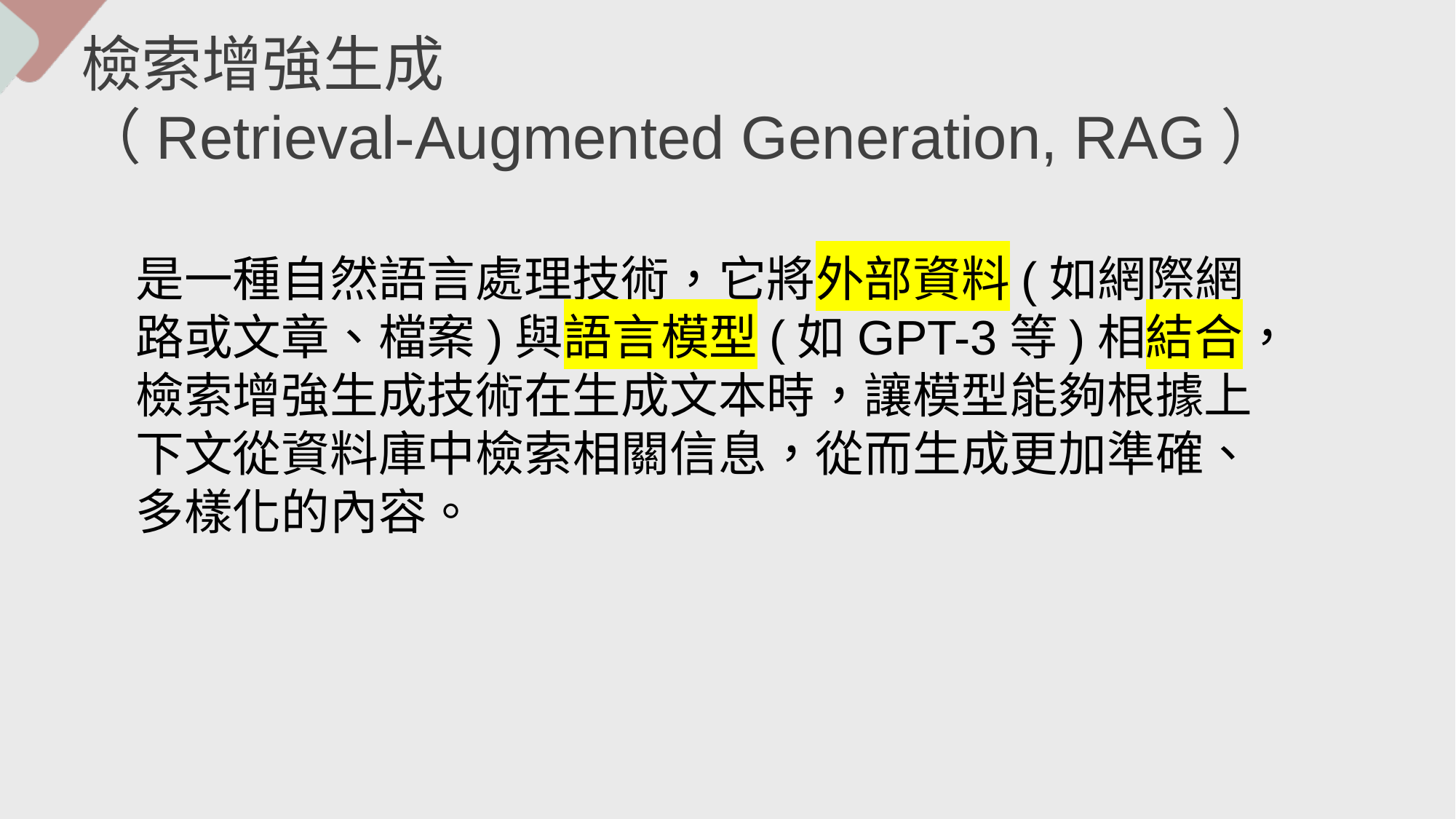

檢索增強生成
（Retrieval-Augmented Generation, RAG）
是一種自然語言處理技術，它將外部資料(如網際網路或文章、檔案)與語言模型(如GPT-3等)相結合，檢索增強生成技術在生成文本時，讓模型能夠根據上下文從資料庫中檢索相關信息，從而生成更加準確、多樣化的內容。